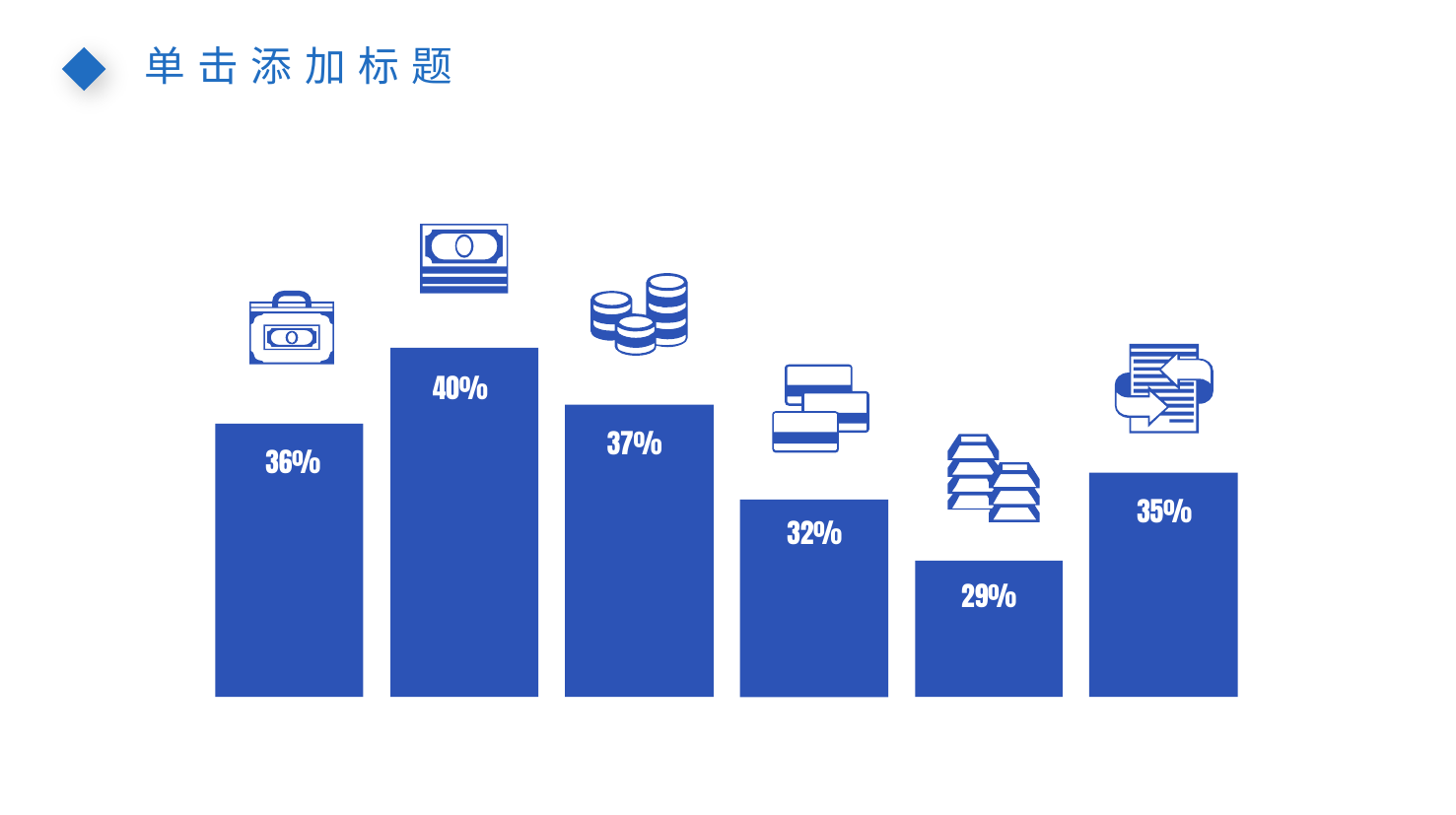

单击添加标题

40%

37%

36%

35%

32%

29%